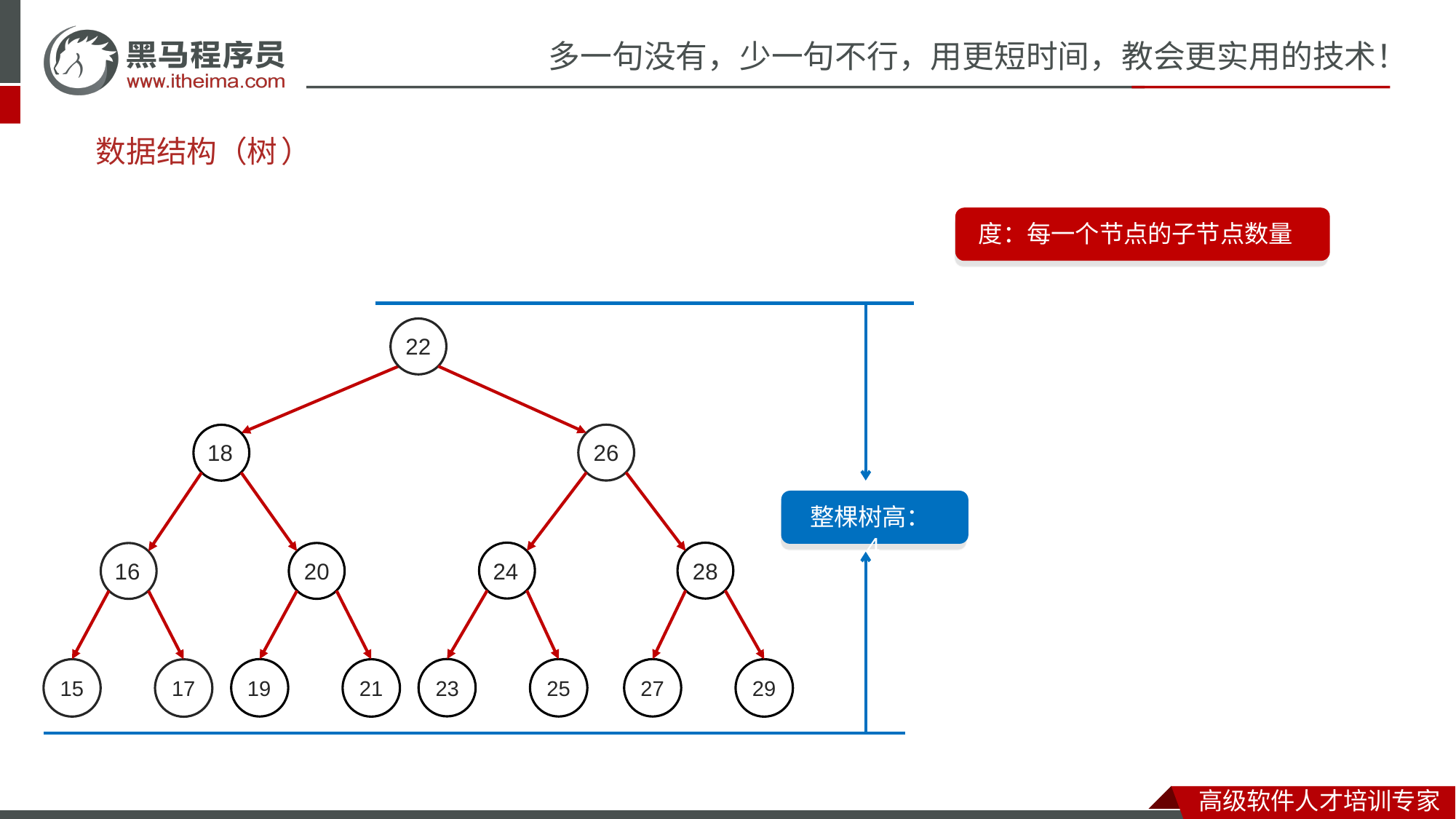

# 数据结构（
树
）

度：每一个节点的子节点数量

二叉树中，任意节点的度<=2

22

26

18

整棵树高：4

24

28

20

16

23

19

27

25

15

21

29

17